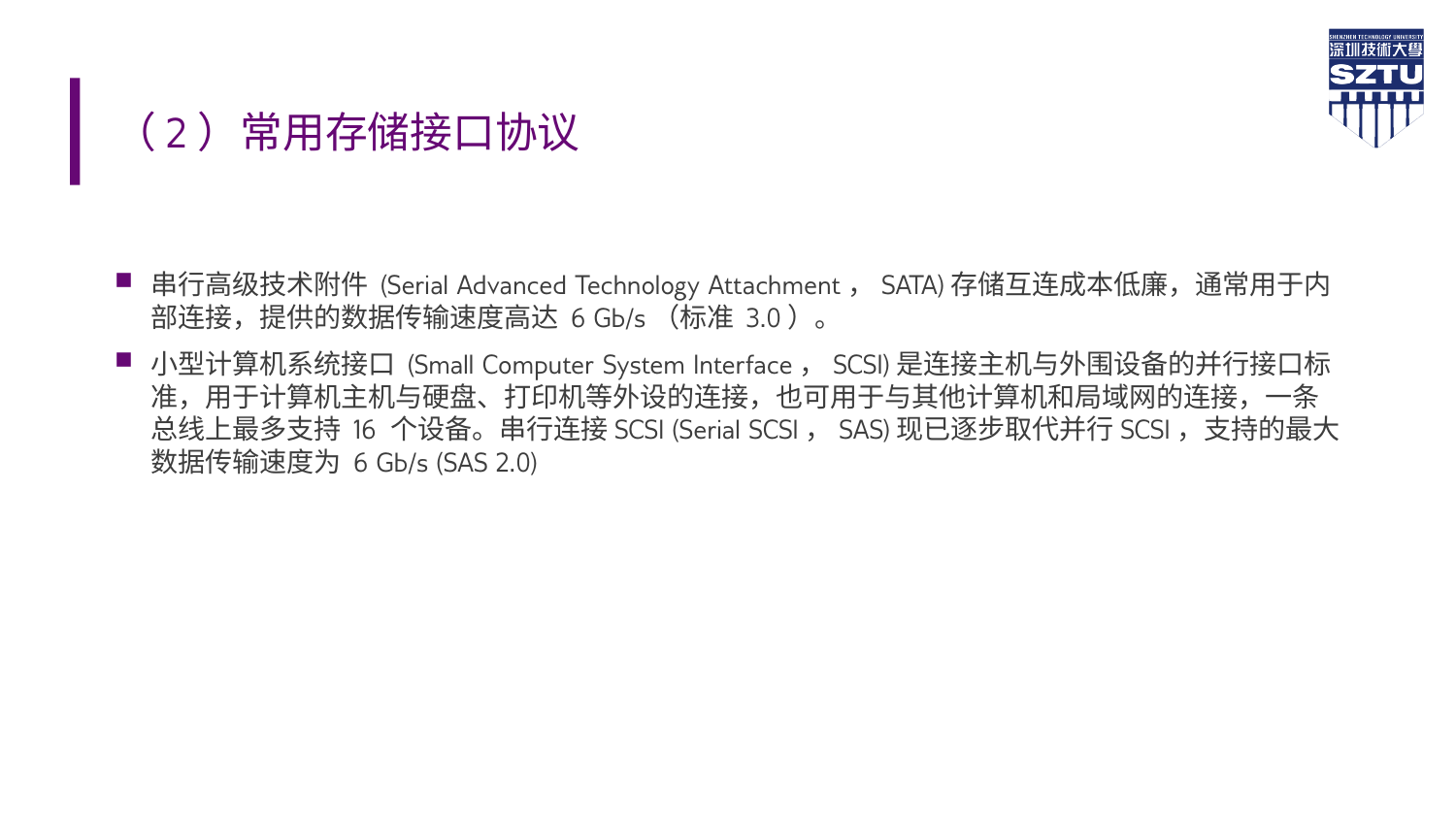

# （2）常用存储接口协议
串行高级技术附件 (Serial Advanced Technology Attachment，SATA)存储互连成本低廉，通常用于内部连接，提供的数据传输速度高达 6 Gb/s（标准 3.0）。
小型计算机系统接口 (Small Computer System Interface，SCSI)是连接主机与外围设备的并行接口标准，用于计算机主机与硬盘、打印机等外设的连接，也可用于与其他计算机和局域网的连接，一条总线上最多支持 16 个设备。串行连接SCSI (Serial SCSI，SAS)现已逐步取代并行SCSI，支持的最大数据传输速度为 6 Gb/s (SAS 2.0)